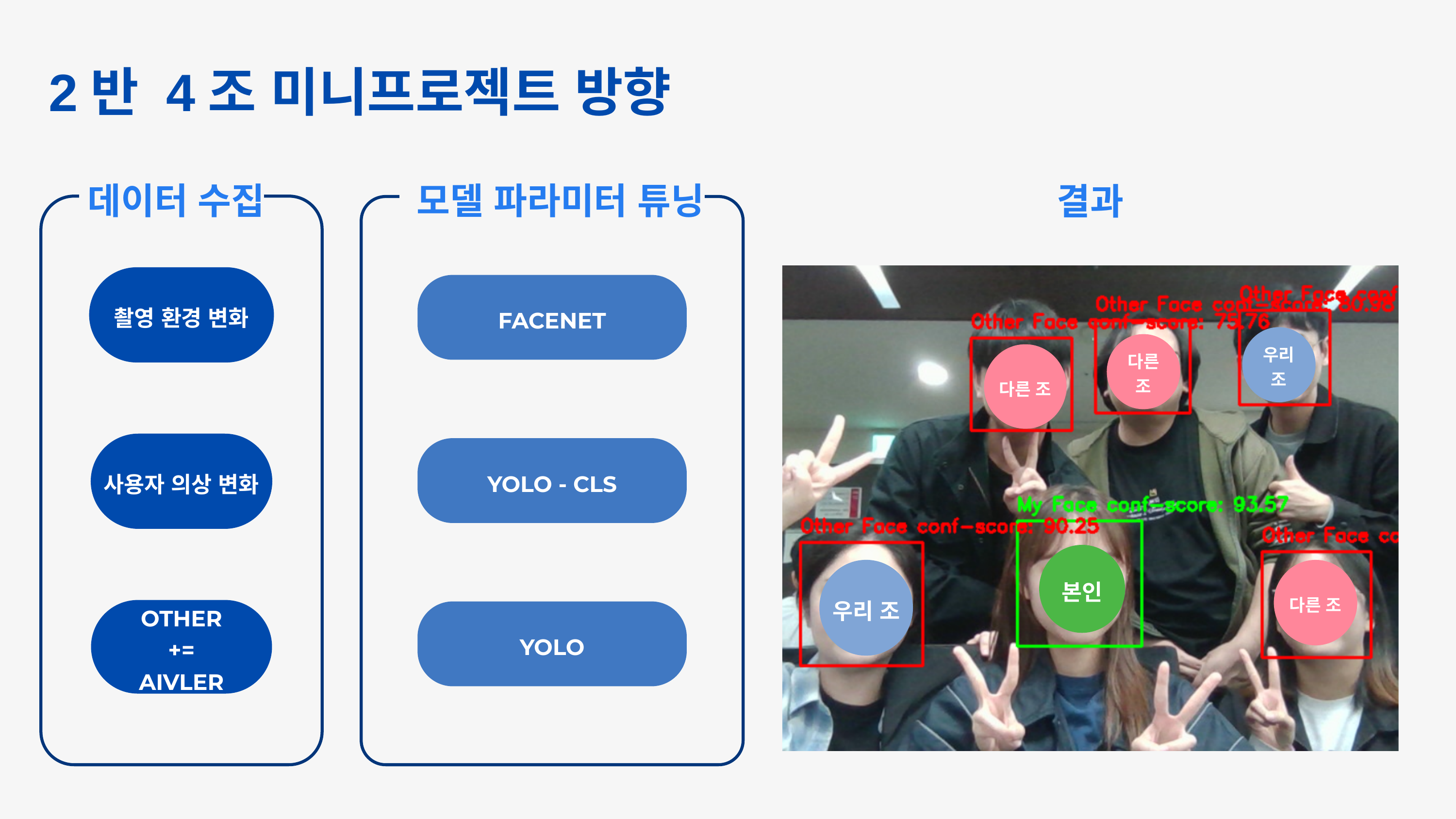

2반 4조 미니프로젝트 방향

데이터 수집

촬영 환경 변화

사용자 의상 변화

OTHER
+=
AIVLER

모델 파라미터 튜닝

FACENET

YOLO - CLS

YOLO

결과

우리 조

다른 조

다른 조

본인

우리 조

다른 조